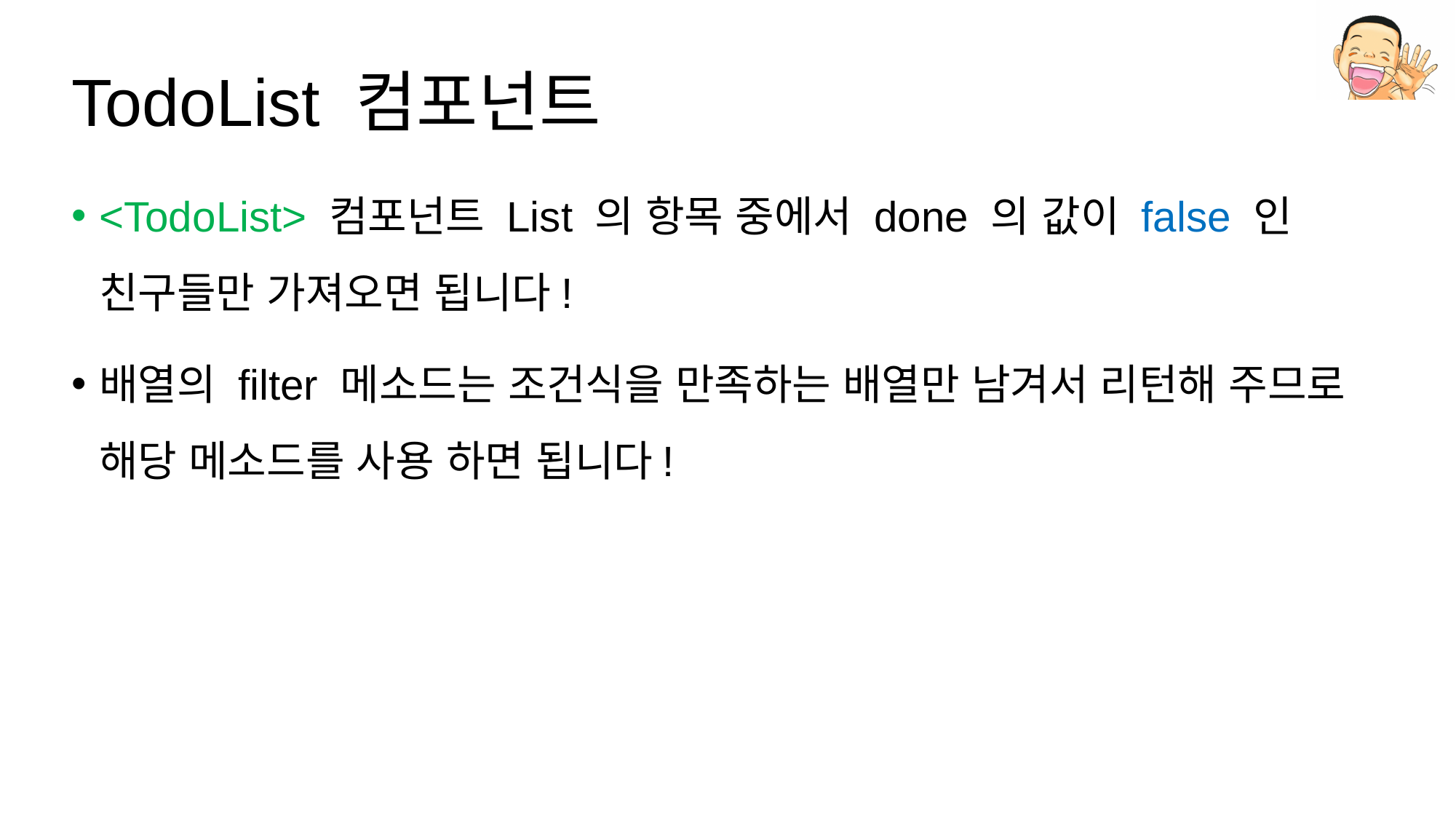

# TodoList 컴포넌트
<TodoList> 컴포넌트 List 의 항목 중에서 done 의 값이 false 인 친구들만 가져오면 됩니다!
배열의 filter 메소드는 조건식을 만족하는 배열만 남겨서 리턴해 주므로 해당 메소드를 사용 하면 됩니다!